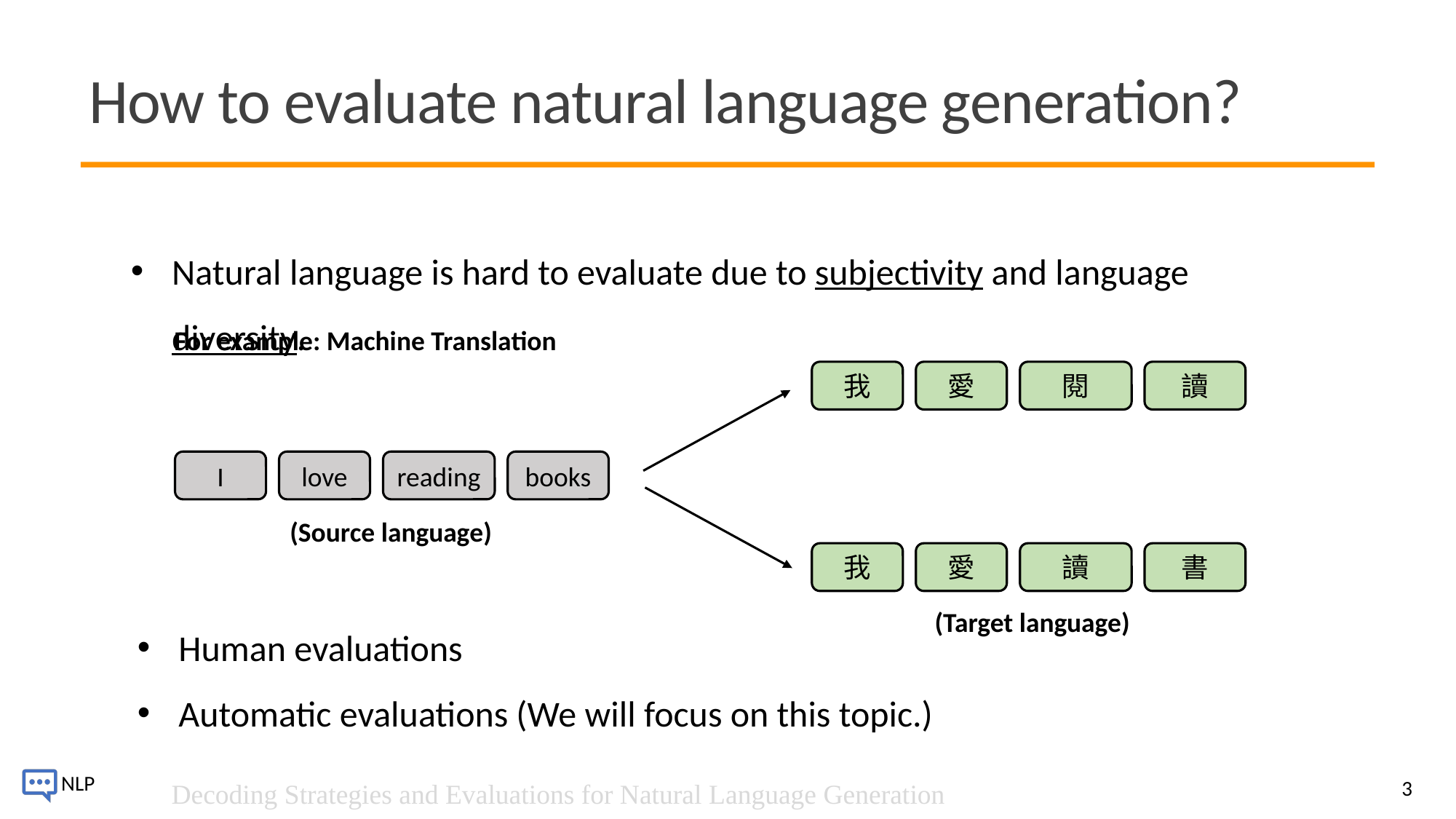

# How to evaluate natural language generation?
Natural language is hard to evaluate due to subjectivity and language diversity.
For example: Machine Translation
我
愛
閱
讀
I
love
reading
books
(Source language)
我
愛
讀
書
Human evaluations
Automatic evaluations (We will focus on this topic.)
(Target language)
3
Decoding Strategies and Evaluations for Natural Language Generation